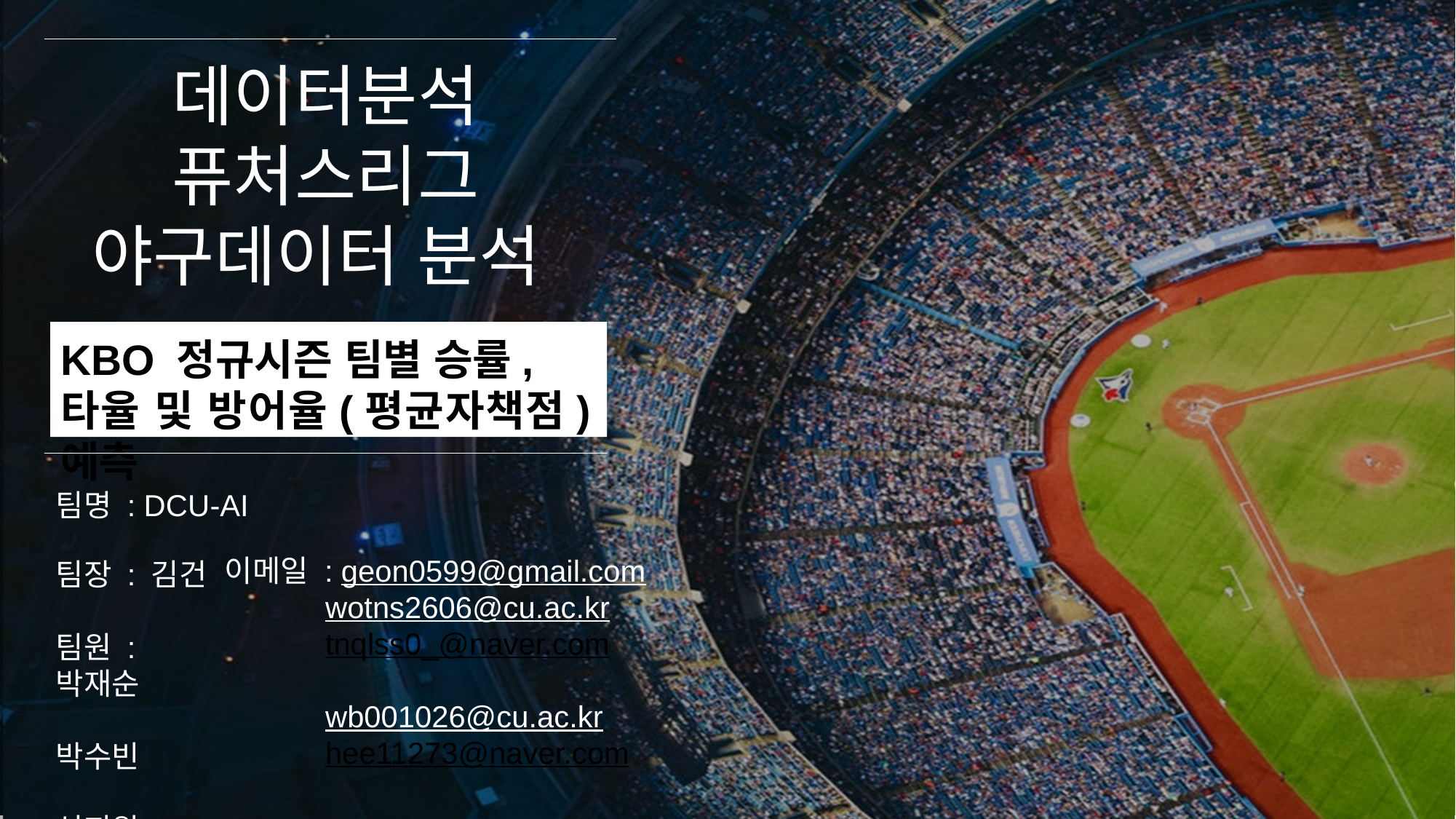

데이터분석
퓨처스리그
야구데이터 분석

KBO 정규시즌 팀별 승률,
타율 및 방어율(평균자책점) 예측
팀명 : DCU-AI
이메일 : geon0599@gmail.com
            wotns2606@cu.ac.kr
            tnqlss0_@naver.com
            wb001026@cu.ac.kr
            hee11273@naver.com

팀장 : 김건
팀원 : 박재순
          박수빈
          석지원
          한승희